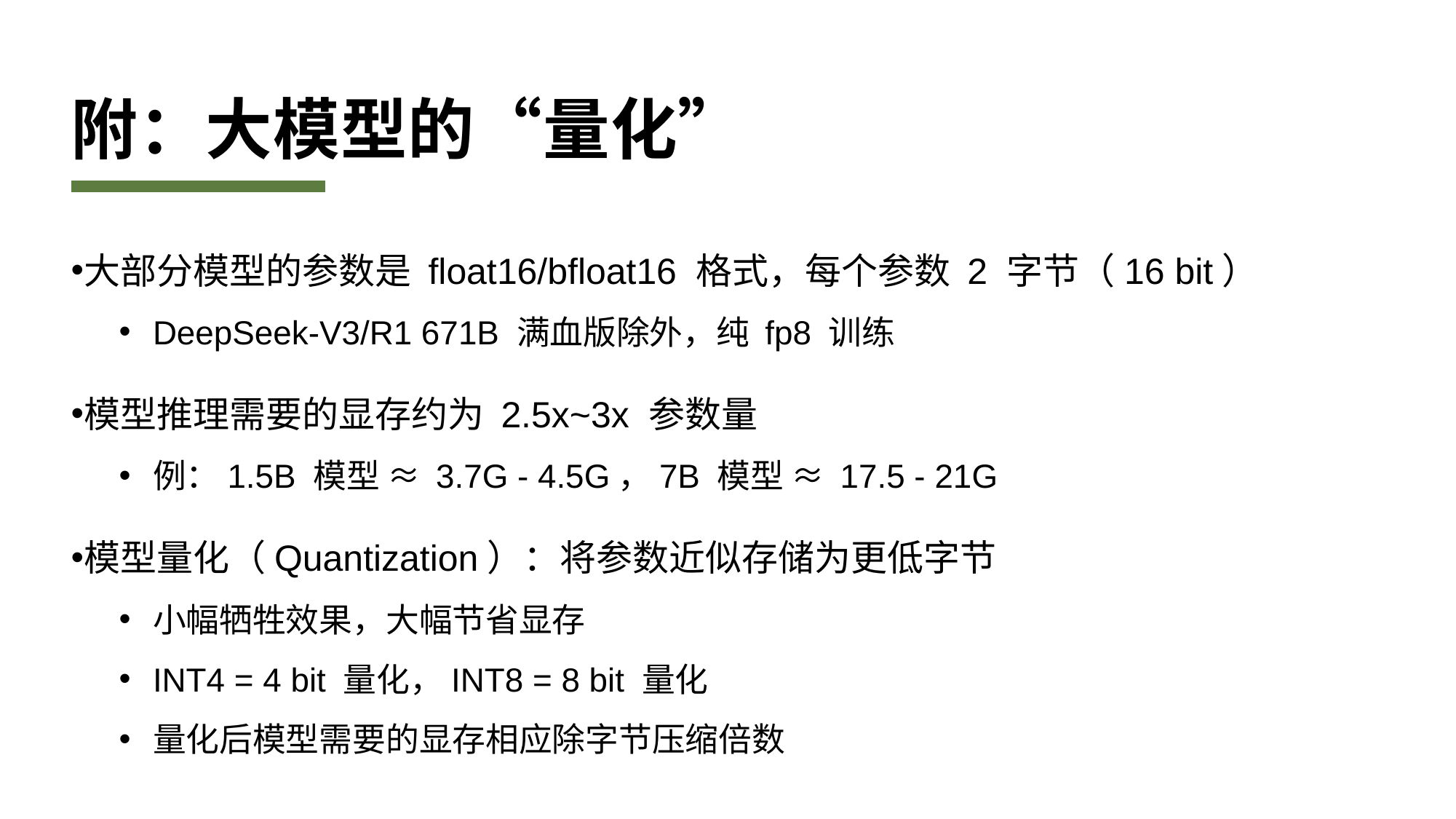

# 附：大模型的“量化”
大部分模型的参数是 float16/bfloat16 格式，每个参数 2 字节（16 bit）
DeepSeek-V3/R1 671B 满血版除外，纯 fp8 训练
模型推理需要的显存约为 2.5x~3x 参数量
例：1.5B 模型 ≈ 3.7G - 4.5G，7B 模型 ≈ 17.5 - 21G
模型量化（Quantization）：将参数近似存储为更低字节
小幅牺牲效果，大幅节省显存
INT4 = 4 bit 量化，INT8 = 8 bit 量化
量化后模型需要的显存相应除字节压缩倍数